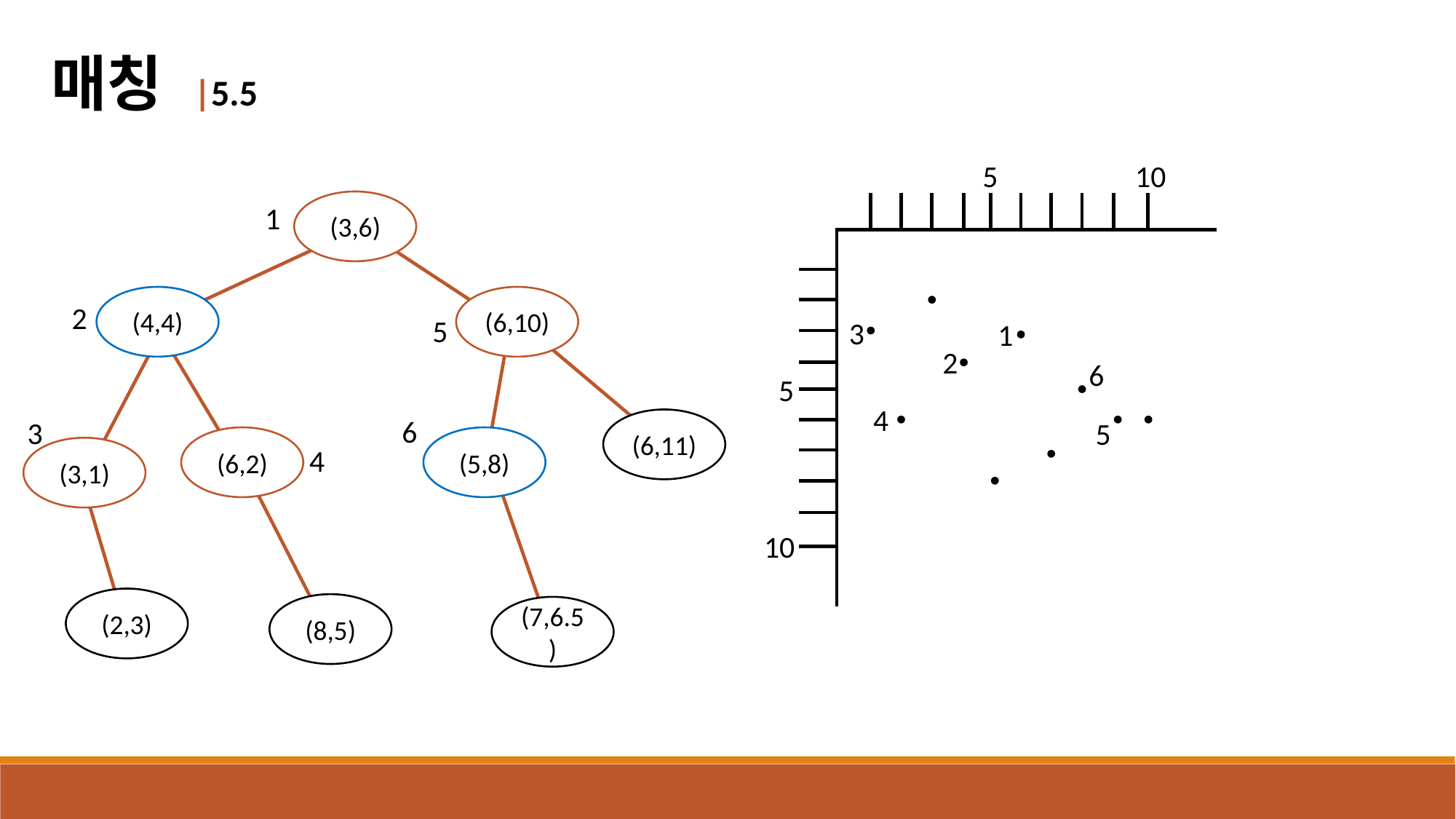

매칭 |5.5
5
10
(3,6)
1
(4,4)
(6,10)
2

5
3
1

2
6

5

4
6
3
5
(6,11)

(6,2)
(5,8)
4
(3,1)

10
(2,3)
(8,5)
(7,6.5)